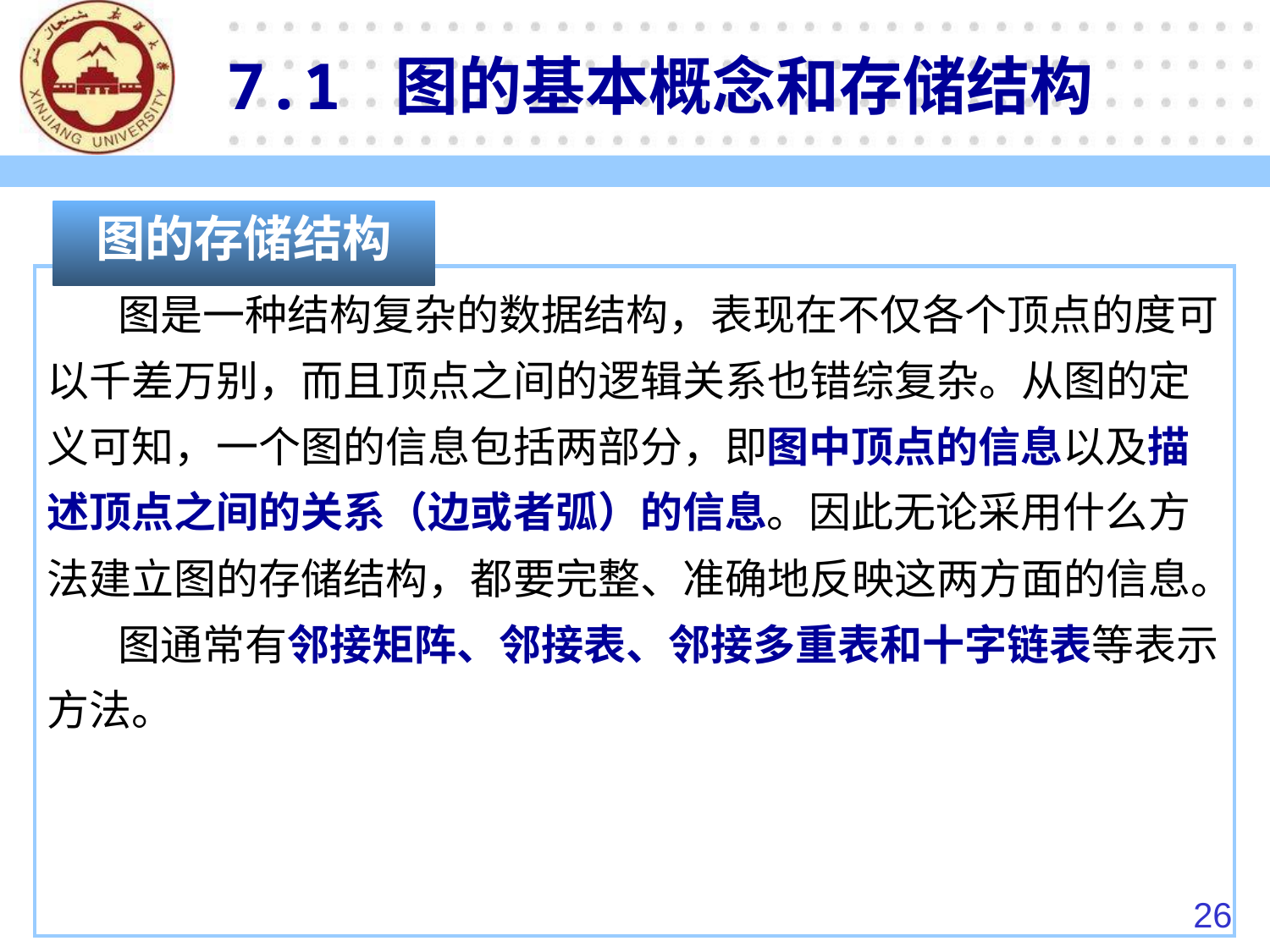

7.1 图的基本概念和存储结构
图的存储结构
　   图是一种结构复杂的数据结构，表现在不仅各个顶点的度可以千差万别，而且顶点之间的逻辑关系也错综复杂。从图的定义可知，一个图的信息包括两部分，即图中顶点的信息以及描述顶点之间的关系（边或者弧）的信息。因此无论采用什么方法建立图的存储结构，都要完整、准确地反映这两方面的信息。
　   图通常有邻接矩阵、邻接表、邻接多重表和十字链表等表示方法。
26